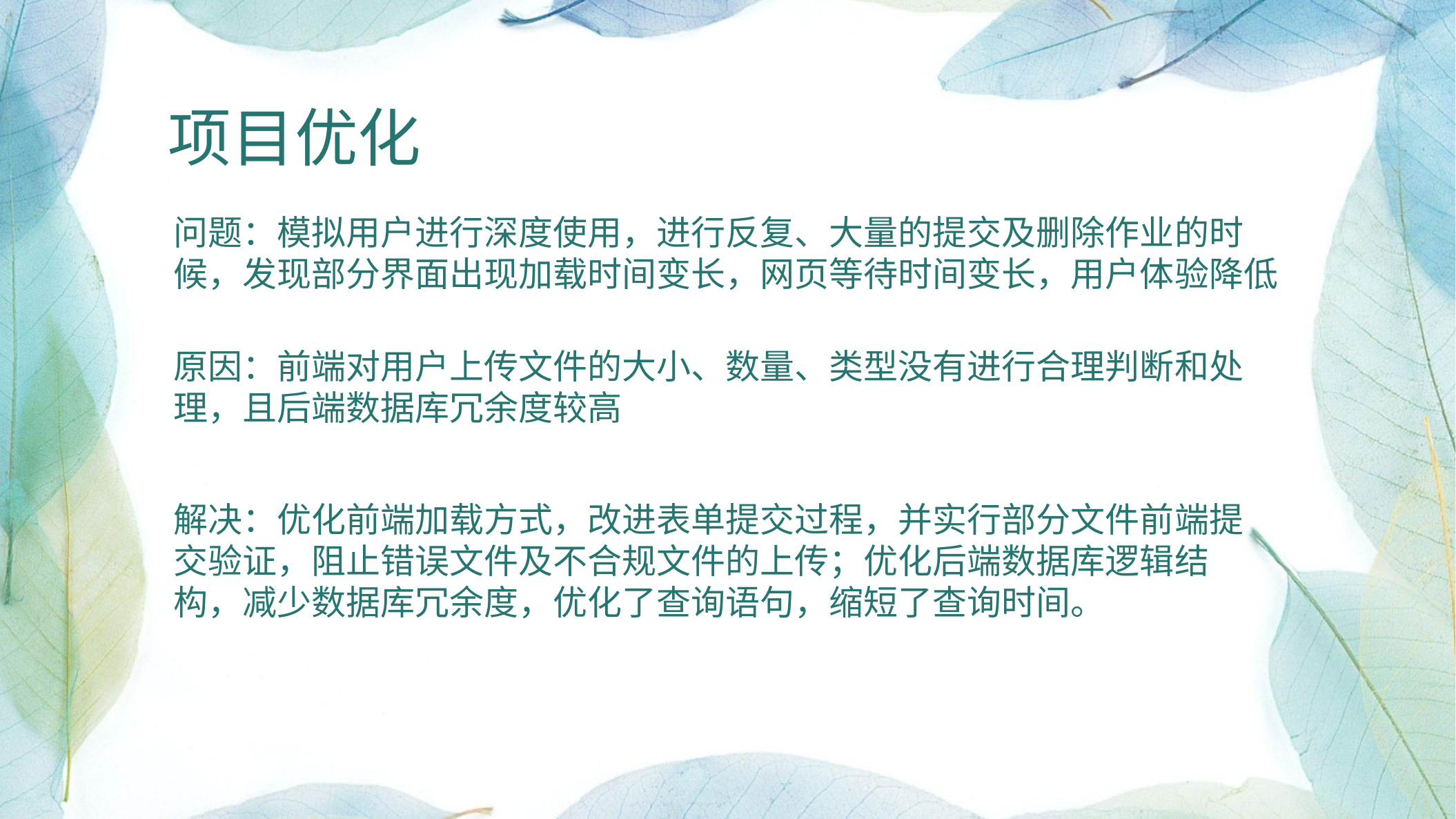

项目优化
问题：模拟用户进行深度使用，进行反复、大量的提交及删除作业的时候，发现部分界面出现加载时间变长，网页等待时间变长，用户体验降低
原因：前端对用户上传文件的大小、数量、类型没有进行合理判断和处理，且后端数据库冗余度较高
解决：优化前端加载方式，改进表单提交过程，并实行部分文件前端提交验证，阻止错误文件及不合规文件的上传；优化后端数据库逻辑结构，减少数据库冗余度，优化了查询语句，缩短了查询时间。